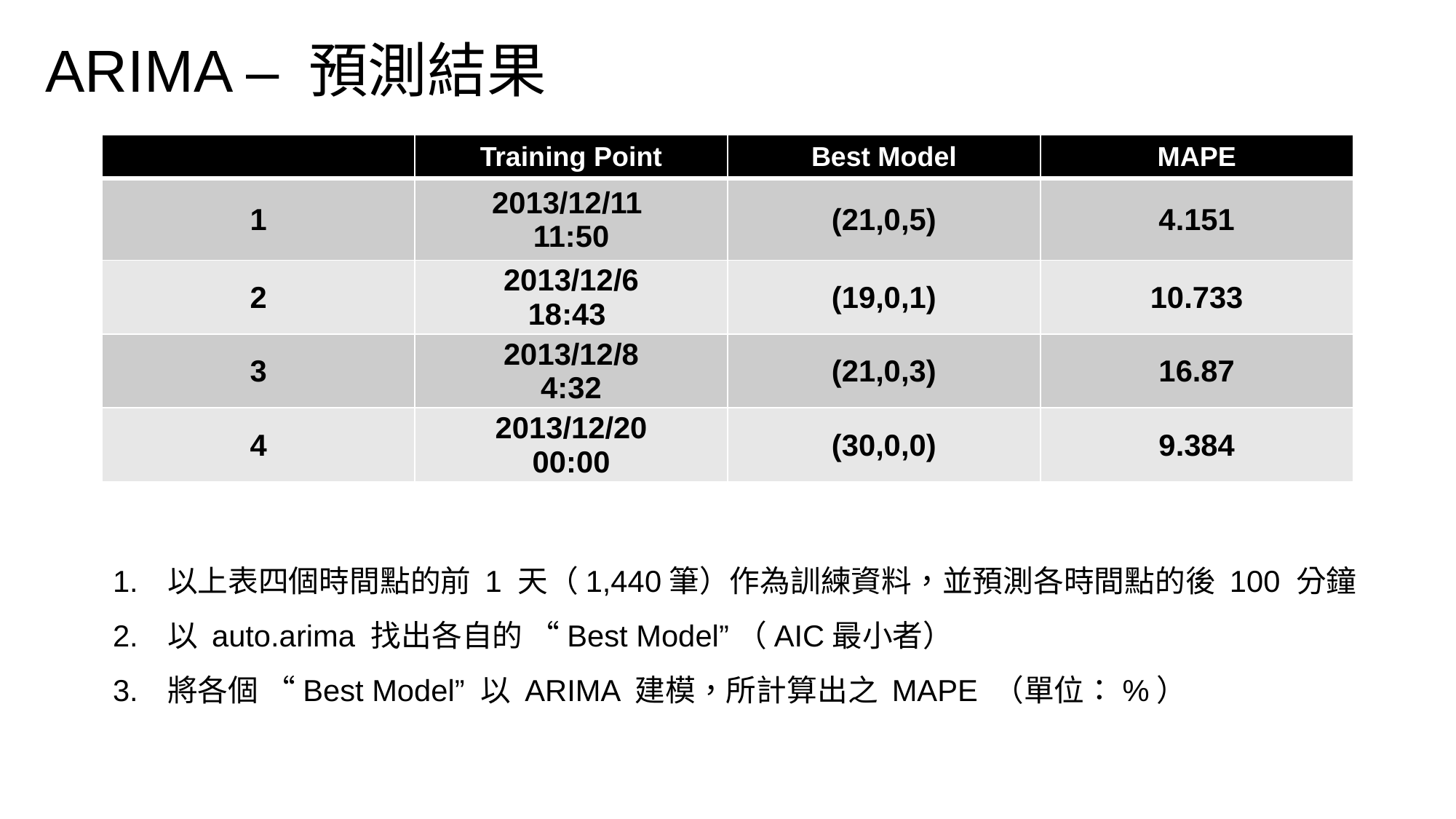

ARIMA – 預測結果
|  | Training Point | Best Model | MAPE |
| --- | --- | --- | --- |
| 1 | 2013/12/11 11:50 | (21,0,5) | 4.151 |
| 2 | 2013/12/6 18:43 | (19,0,1) | 10.733 |
| 3 | 2013/12/8 4:32 | (21,0,3) | 16.87 |
| 4 | 2013/12/20 00:00 | (30,0,0) | 9.384 |
以上表四個時間點的前 1 天（1,440筆）作為訓練資料，並預測各時間點的後 100 分鐘
以 auto.arima 找出各自的 “Best Model”（AIC最小者）
將各個 “Best Model” 以 ARIMA 建模，所計算出之 MAPE （單位：%）